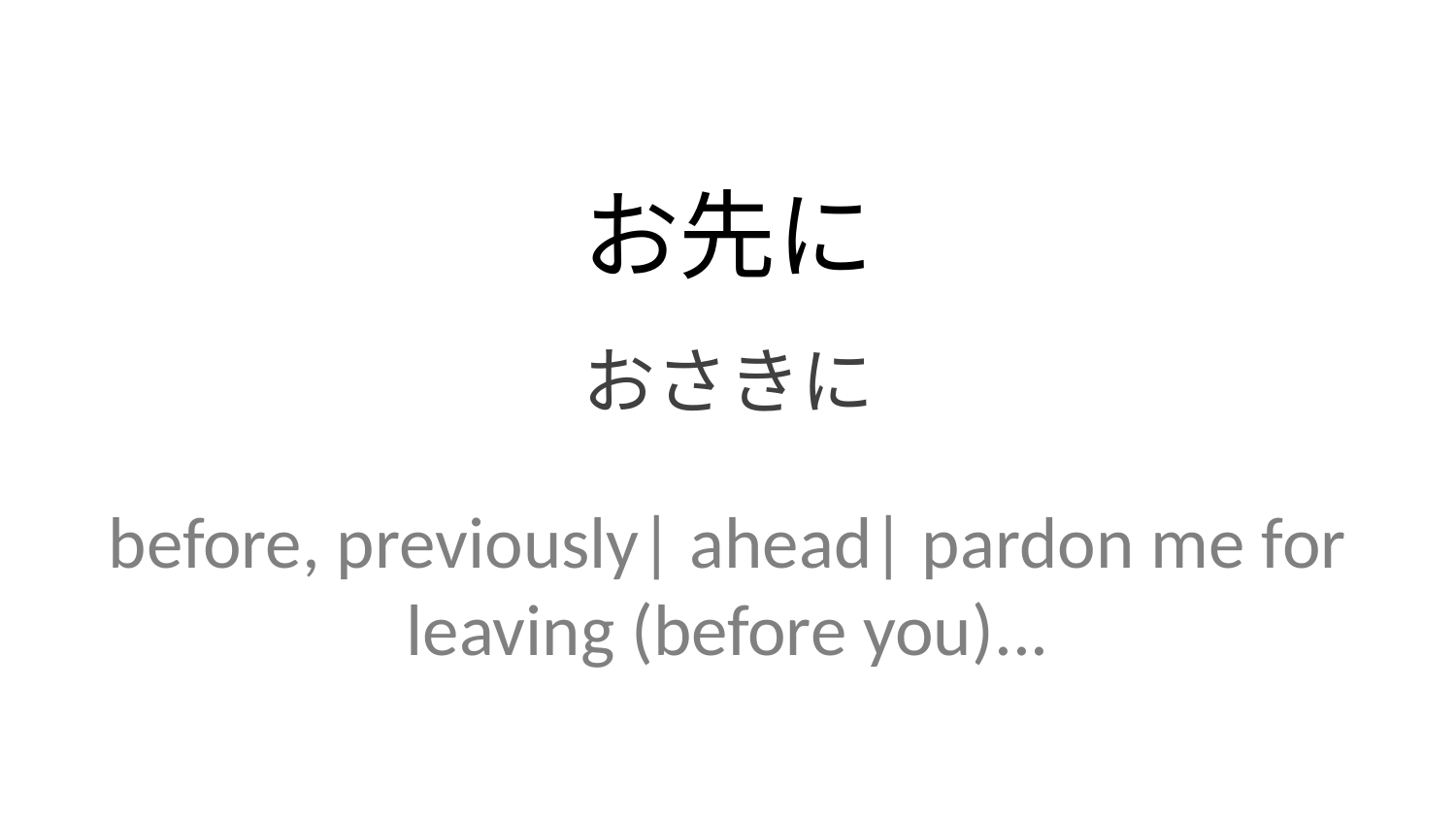

お先に

おさきに
before, previously| ahead| pardon me for leaving (before you)...